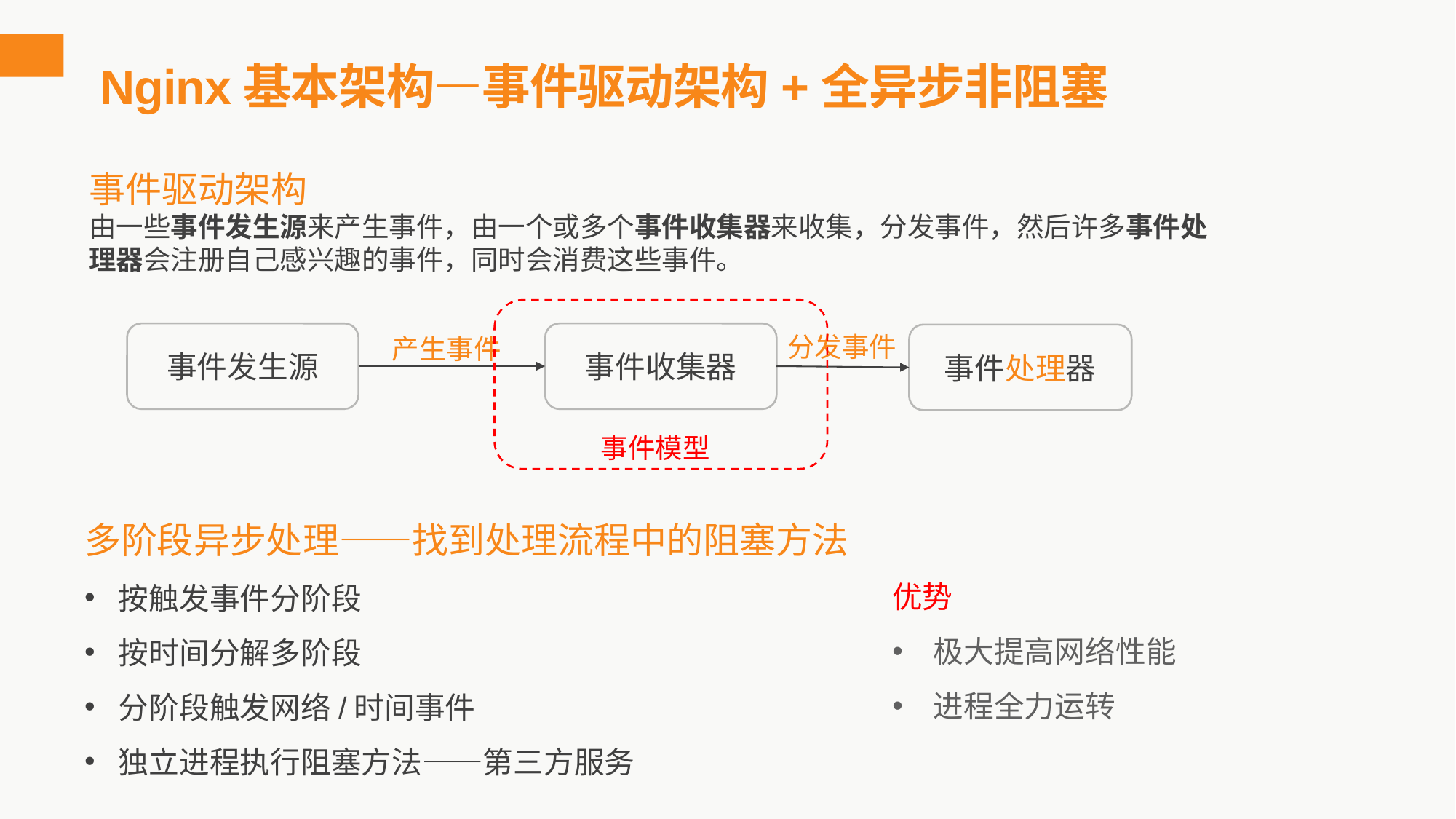

# Nginx基本架构—事件驱动架构+全异步非阻塞
事件驱动架构
由一些事件发生源来产生事件，由一个或多个事件收集器来收集，分发事件，然后许多事件处理器会注册自己感兴趣的事件，同时会消费这些事件。

事件发生源
事件收集器
分发事件
事件处理器
产生事件
事件模型
多阶段异步处理——找到处理流程中的阻塞方法
按触发事件分阶段
按时间分解多阶段
分阶段触发网络/时间事件
独立进程执行阻塞方法——第三方服务

优势
极大提高网络性能
进程全力运转